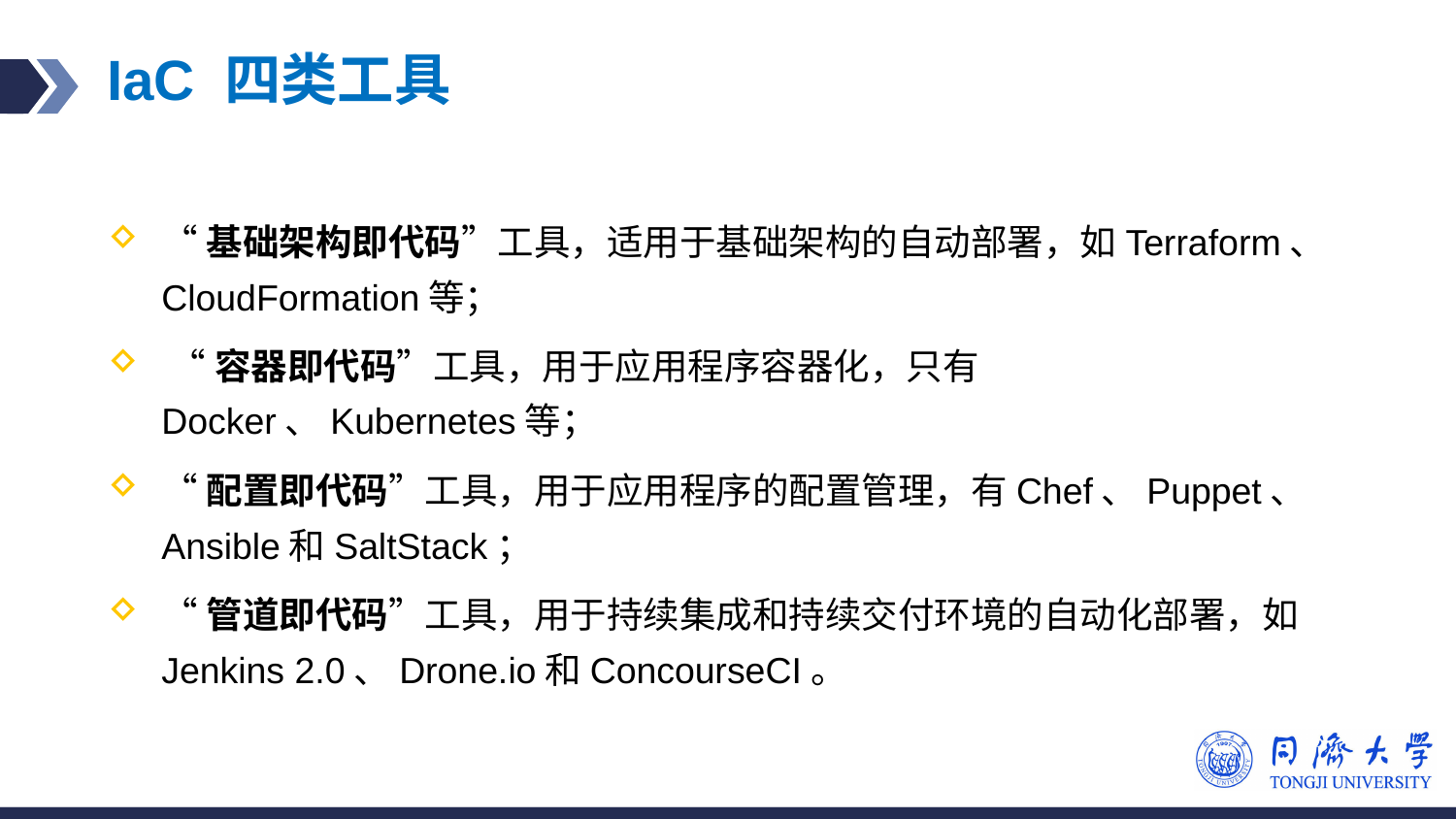

# IaC 四类工具
“基础架构即代码”工具，适用于基础架构的自动部署，如Terraform、CloudFormation等；
 “容器即代码”工具，用于应用程序容器化，只有Docker、Kubernetes等；
“配置即代码”工具，用于应用程序的配置管理，有Chef、Puppet、Ansible和SaltStack；
“管道即代码”工具，用于持续集成和持续交付环境的自动化部署，如Jenkins 2.0、Drone.io和ConcourseCI。